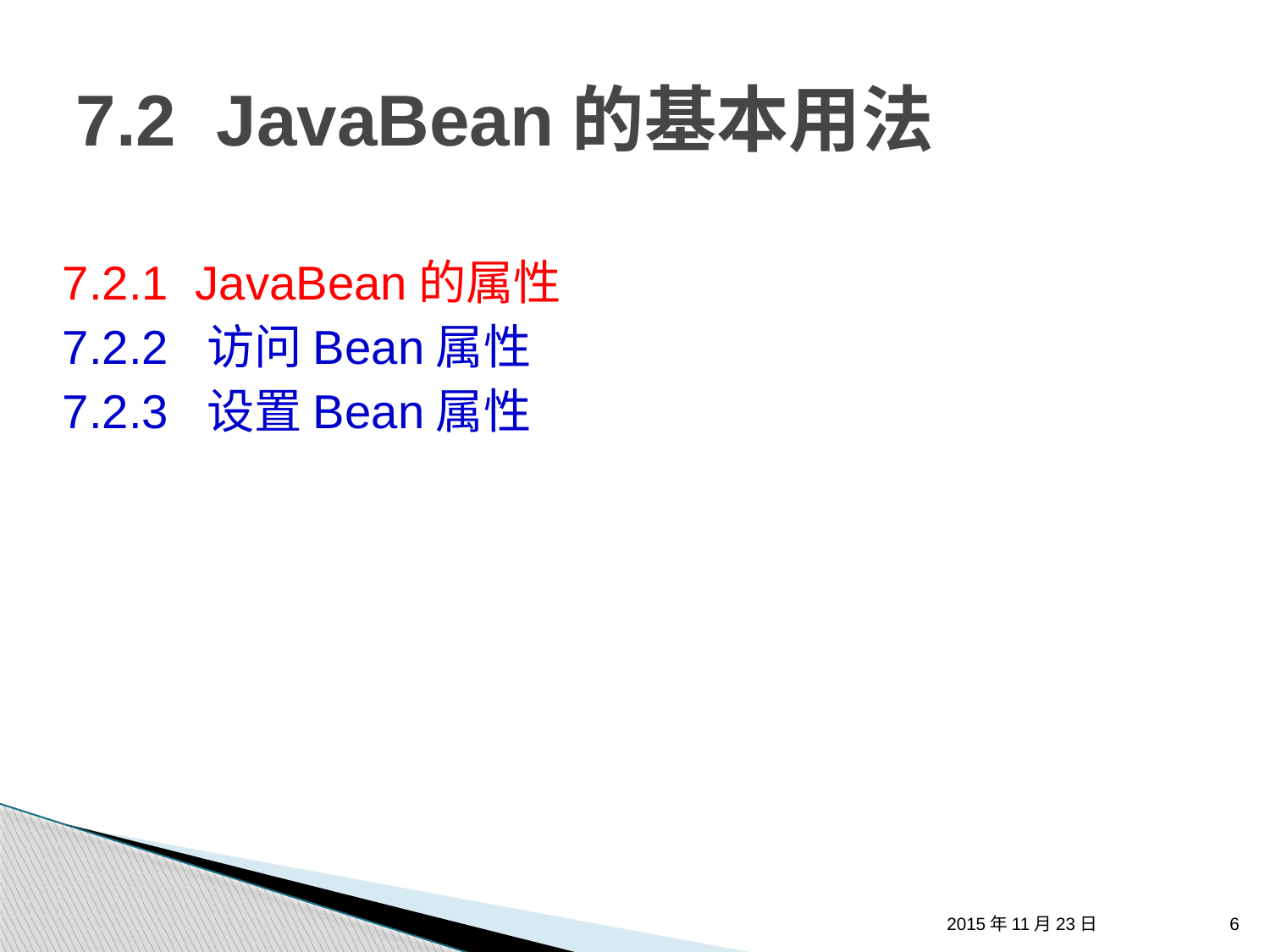

# 7.2  JavaBean的基本用法
7.2.1  JavaBean的属性
7.2.2  访问Bean属性
7.2.3  设置Bean属性
2015年11月23日
6